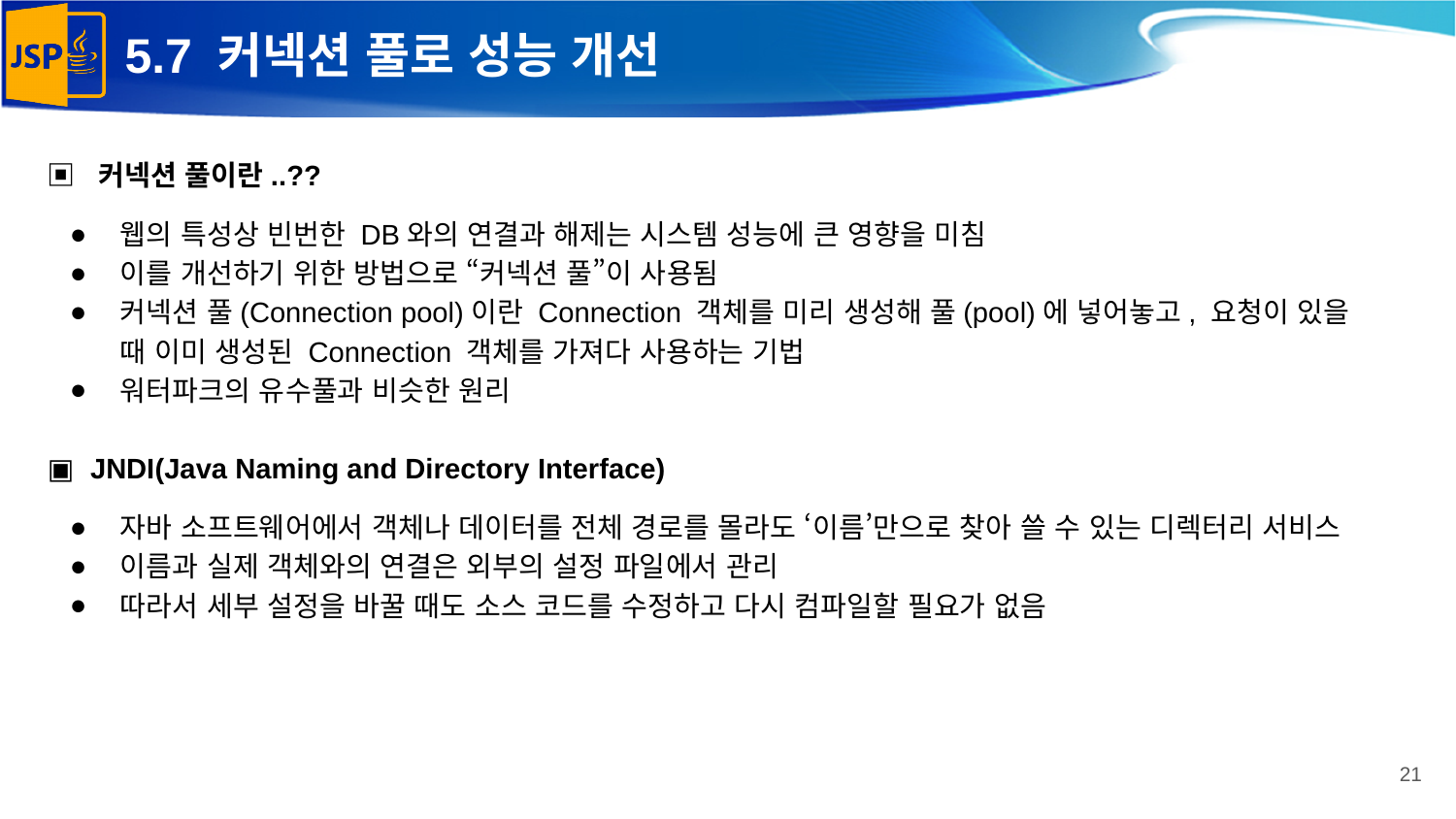

# 5.7 커넥션 풀로 성능 개선
▣  커넥션 풀이란..??
웹의 특성상 빈번한 DB와의 연결과 해제는 시스템 성능에 큰 영향을 미침
이를 개선하기 위한 방법으로 “커넥션 풀”이 사용됨
커넥션 풀(Connection pool)이란 Connection 객체를 미리 생성해 풀(pool)에 넣어놓고, 요청이 있을 때 이미 생성된 Connection 객체를 가져다 사용하는 기법
워터파크의 유수풀과 비슷한 원리

▣  JNDI(Java Naming and Directory Interface)
자바 소프트웨어에서 객체나 데이터를 전체 경로를 몰라도 ‘이름’만으로 찾아 쓸 수 있는 디렉터리 서비스
이름과 실제 객체와의 연결은 외부의 설정 파일에서 관리
따라서 세부 설정을 바꿀 때도 소스 코드를 수정하고 다시 컴파일할 필요가 없음
21